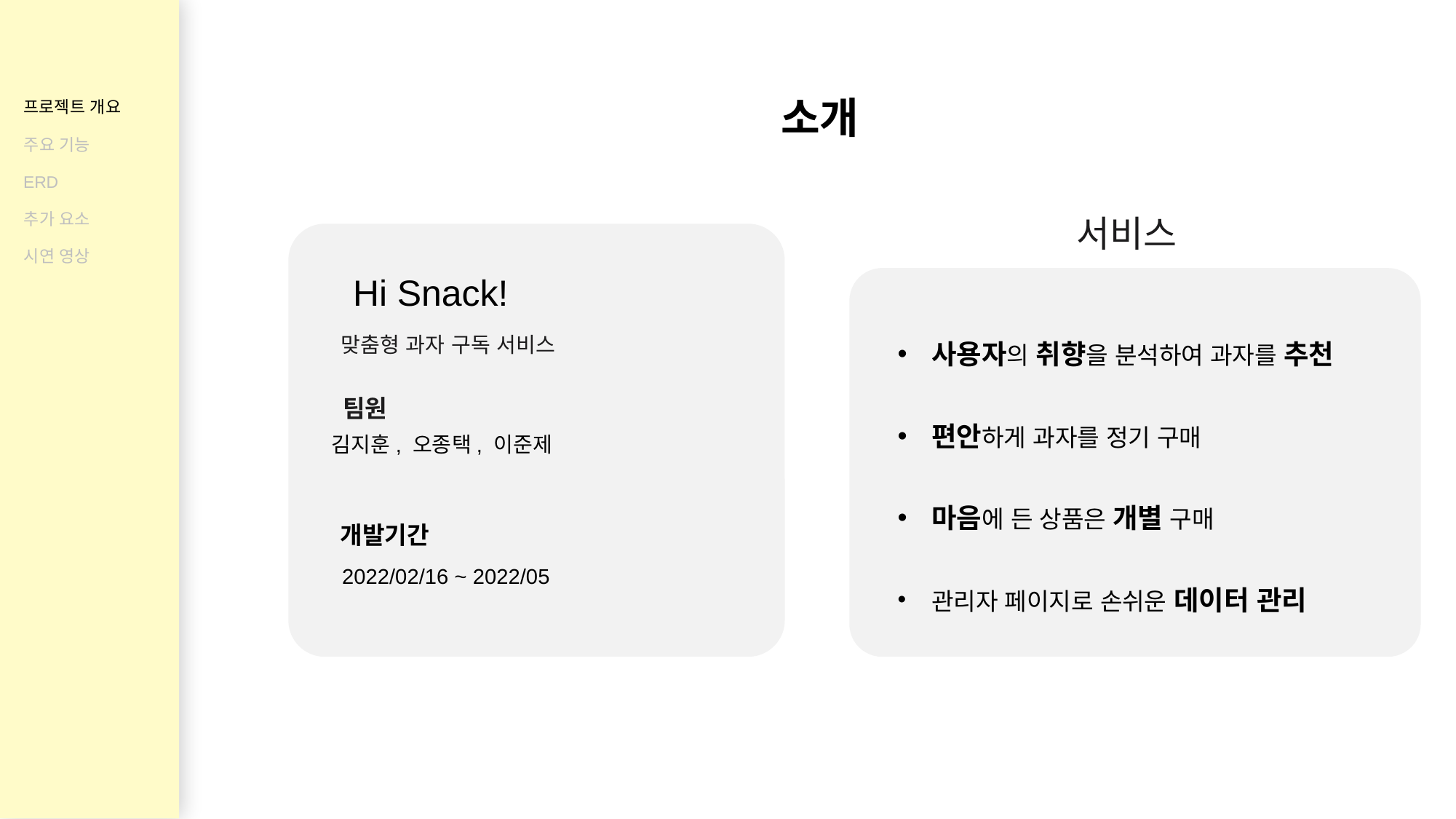

# 소개
서비스

Hi Snack!
맞춤형 과자 구독 서비스
팀원
김지훈, 오종택, 이준제
개발기간
2022/02/16 ~ 2022/05

사용자의 취향을 분석하여 과자를 추천
편안하게 과자를 정기 구매
마음에 든 상품은 개별 구매
관리자 페이지로 손쉬운 데이터 관리